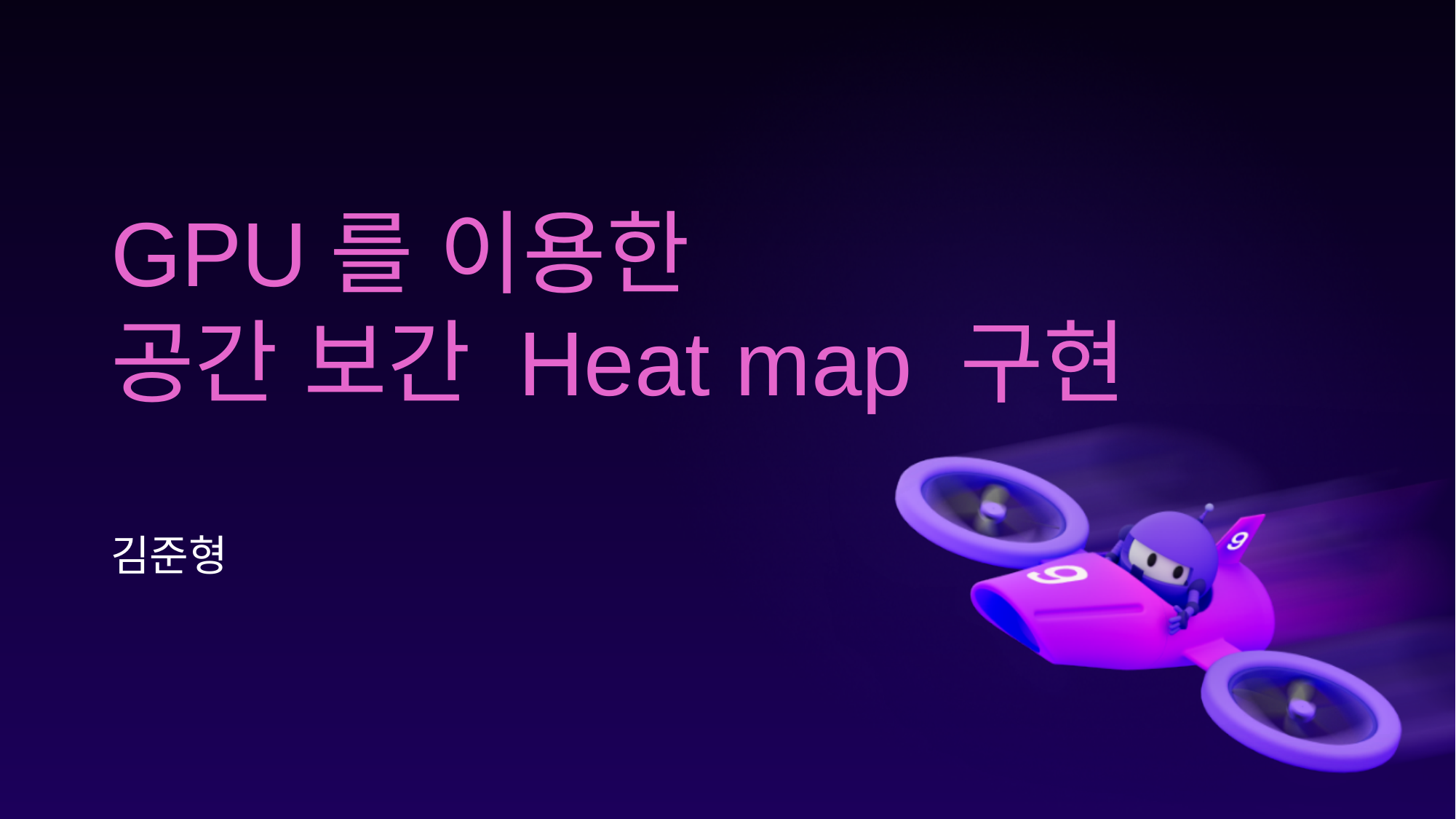

# GPU를 이용한 공간 보간 Heat map 구현
김준형